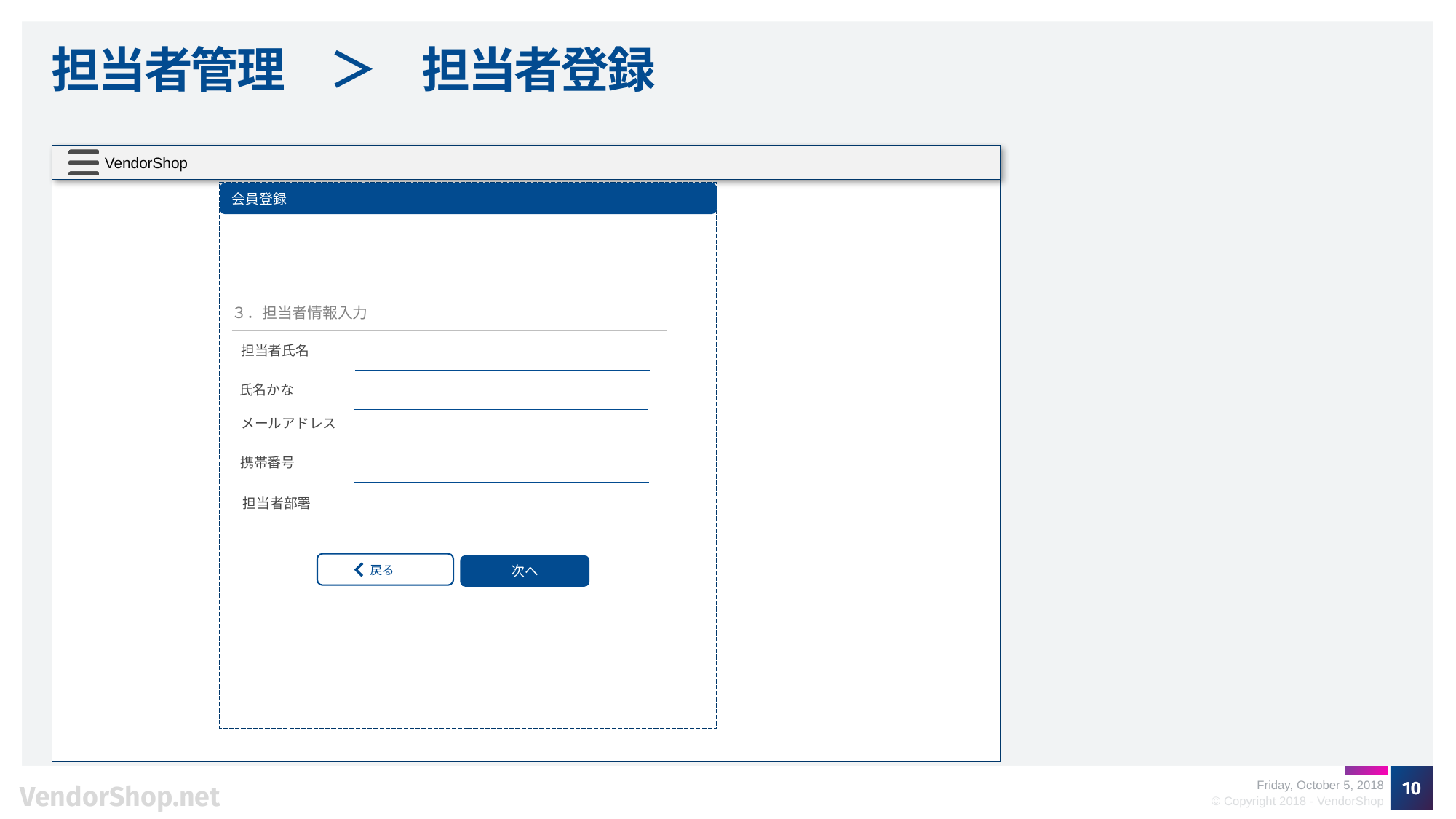

# 担当者管理　＞　担当者登録

会員登録

３．担当者情報入力
担当者氏名
氏名かな
メールアドレス
携帯番号
担当者部署

戻る

次へ
10
Friday, October 5, 2018
© Copyright 2018 - VendorShop